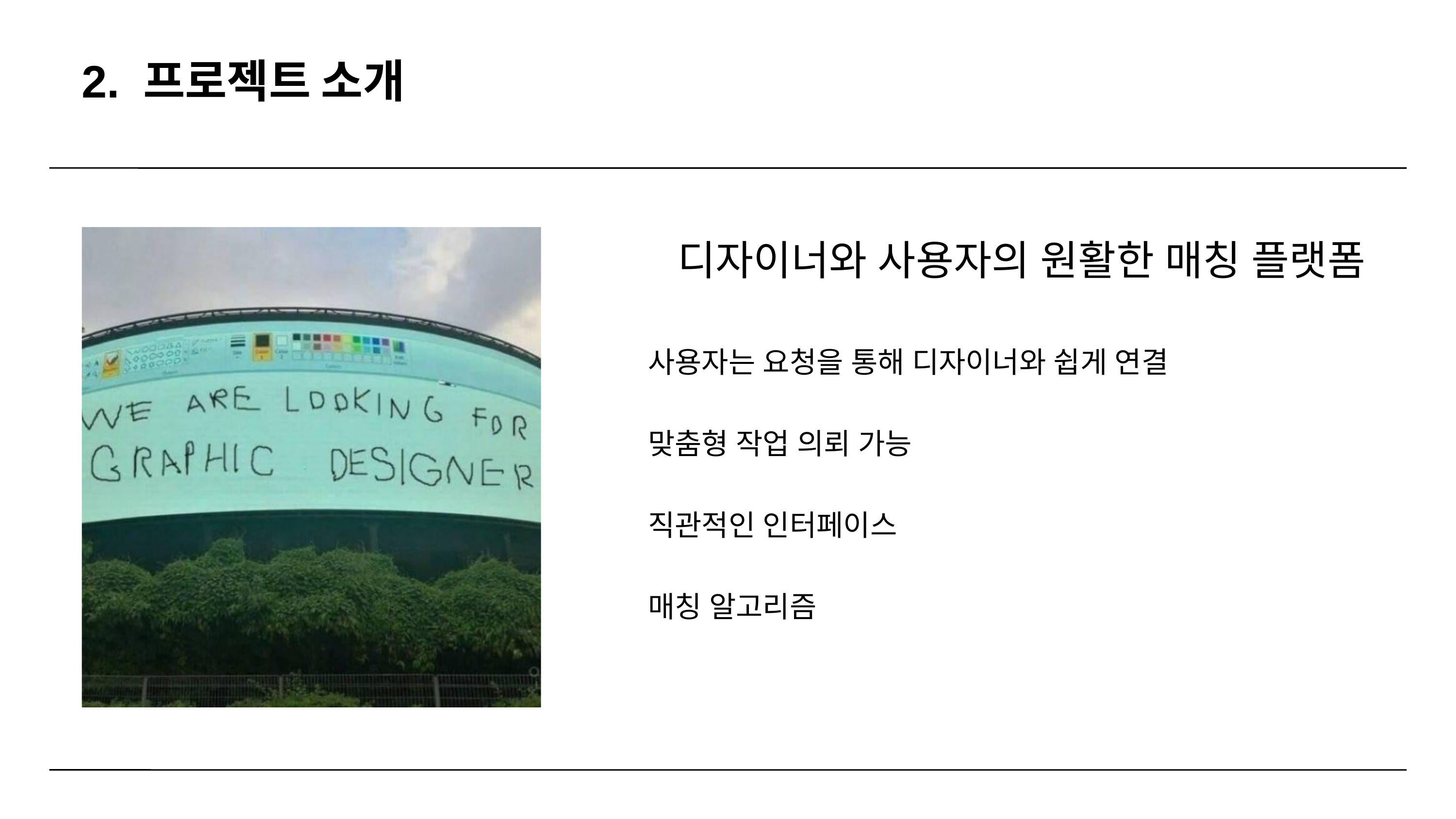

2. 프로젝트 소개

디자이너와 사용자의 원활한 매칭 플랫폼

협업 및 소통
사용자는 요청을 통해 디자이너와 쉽게 연결

맞춤형 작업 의뢰 가능

직관적인 인터페이스

매칭 알고리즘
열린 문화
다양성 및 포용